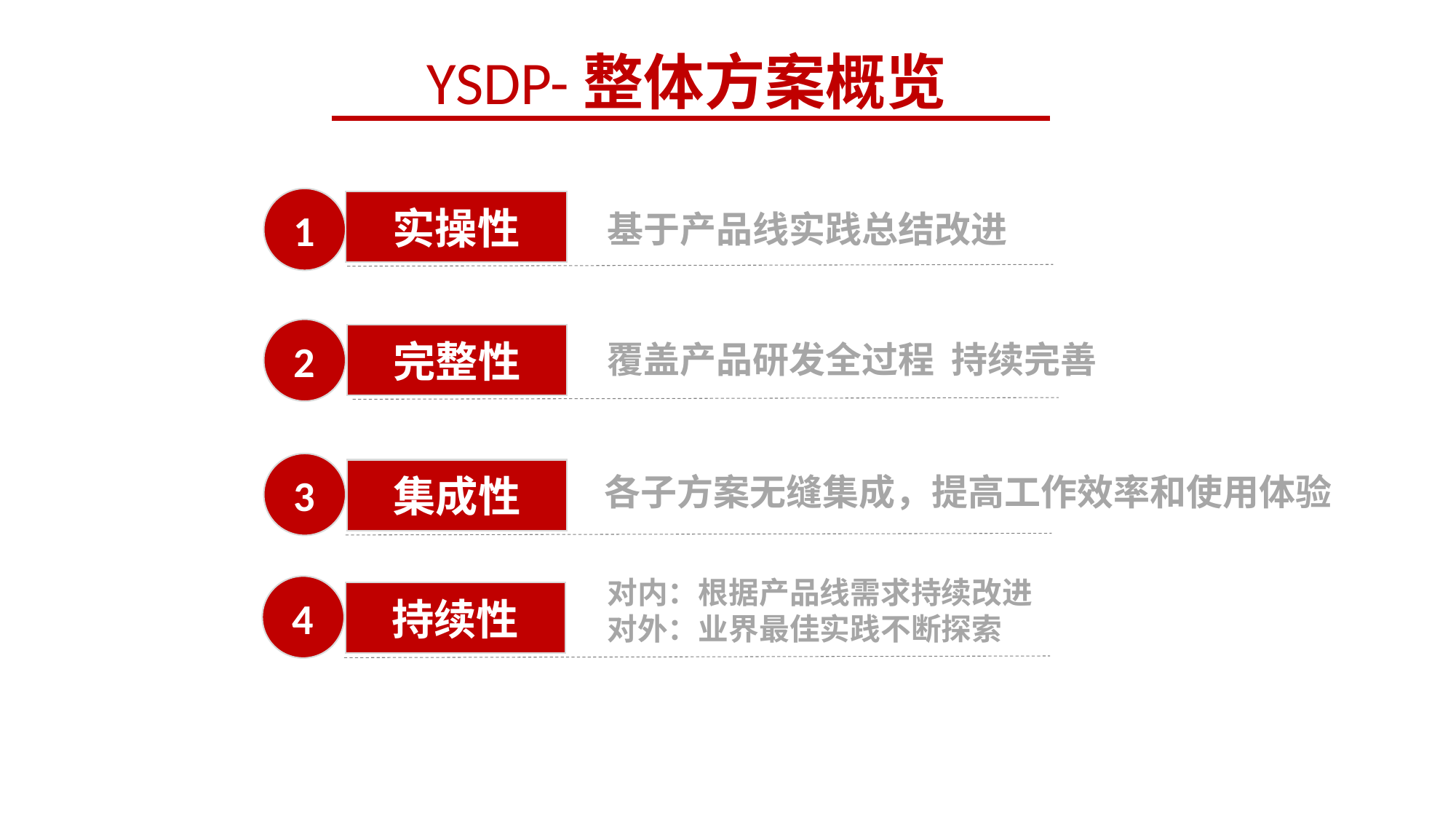

YSDP-整体方案概览

1
实操性
基于产品线实践总结改进

2
完整性
覆盖产品研发全过程  持续完善

3
各子方案无缝集成，提高工作效率和使用体验
集成性
对内：根据产品线需求持续改进
对外：业界最佳实践不断探索

4
持续性